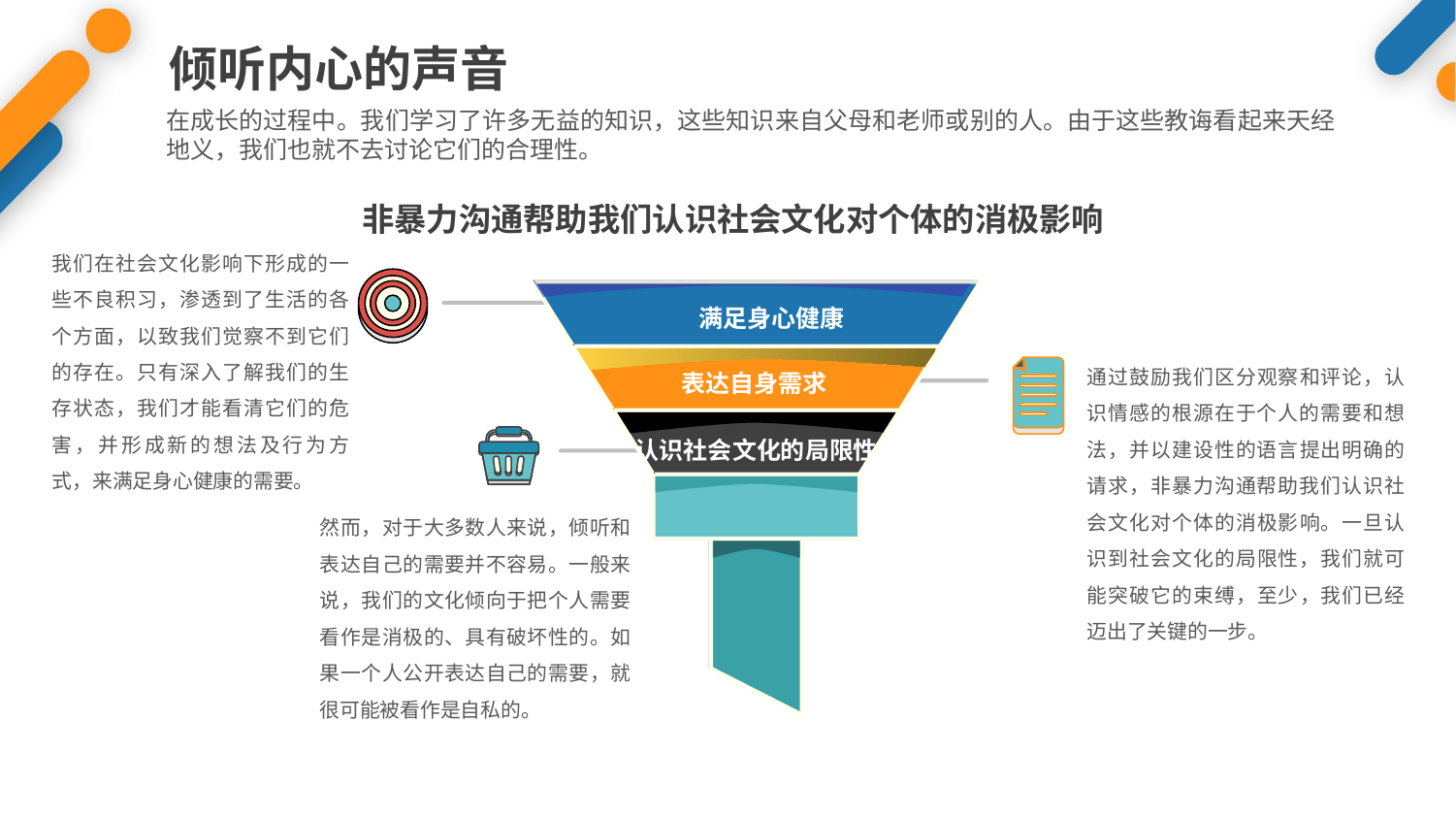

倾听内心的声音
在成长的过程中。我们学习了许多无益的知识，这些知识来自父母和老师或别的人。由于这些教诲看起来天经地义，我们也就不去讨论它们的合理性。
非暴力沟通帮助我们认识社会文化对个体的消极影响
我们在社会文化影响下形成的一些不良积习，渗透到了生活的各个方面，以致我们觉察不到它们的存在。只有深入了解我们的生存状态，我们才能看清它们的危害，并形成新的想法及行为方式，来满足身心健康的需要。

满足身心健康

表达自身需求
通过鼓励我们区分观察和评论，认识情感的根源在于个人的需要和想法，并以建设性的语言提出明确的请求，非暴力沟通帮助我们认识社会文化对个体的消极影响。一旦认识到社会文化的局限性，我们就可能突破它的束缚，至少，我们已经迈出了关键的一步。

认识社会文化的局限性

然而，对于大多数人来说，倾听和表达自己的需要并不容易。一般来说，我们的文化倾向于把个人需要看作是消极的、具有破坏性的。如果一个人公开表达自己的需要，就很可能被看作是自私的。